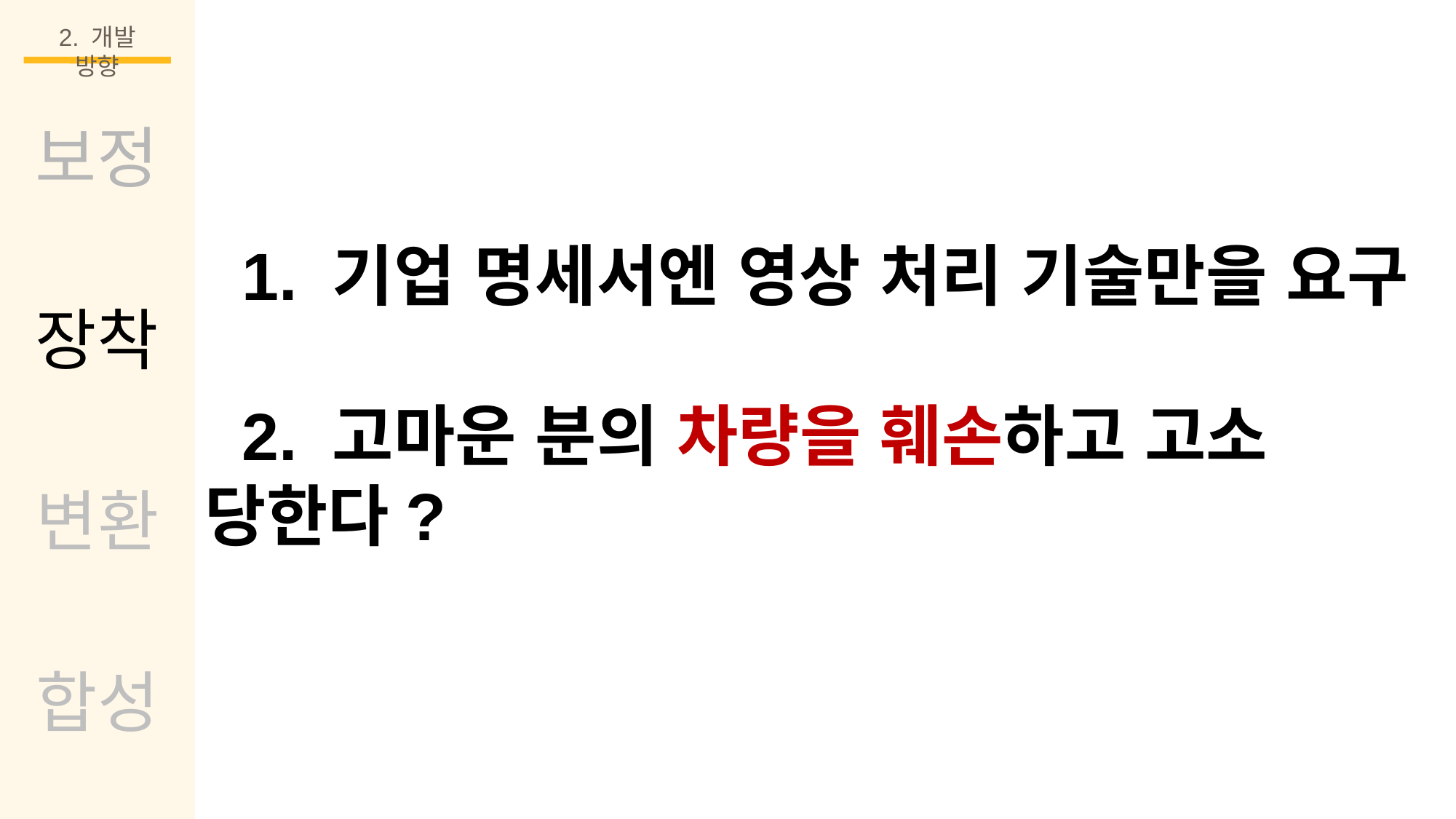

2. 개발 방향
보정
장착
변환
합성

2. 개발 방향
보정
  1. 기업 명세서엔 영상 처리 기술만을 요구

  2. 고마운 분의 차량을 훼손하고 고소 당한다?
변환
합성